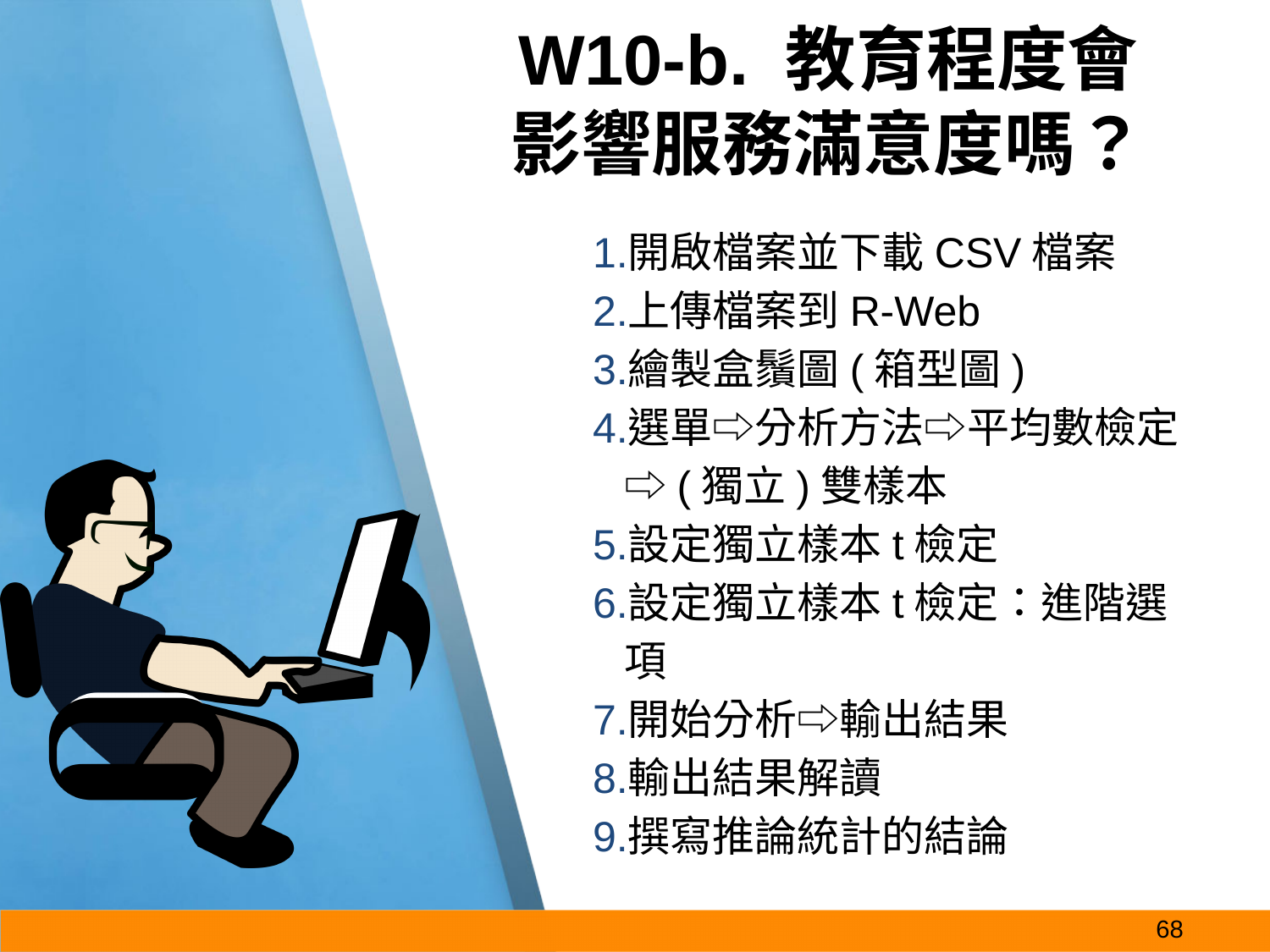

# W10-b. 教育程度會 影響服務滿意度嗎？
開啟檔案並下載CSV檔案
上傳檔案到R-Web
繪製盒鬚圖(箱型圖)
選單⇨分析方法⇨平均數檢定
⇨(獨立)雙樣本
設定獨立樣本t檢定
設定獨立樣本t檢定：進階選項
開始分析⇨輸出結果
輸出結果解讀
撰寫推論統計的結論

68